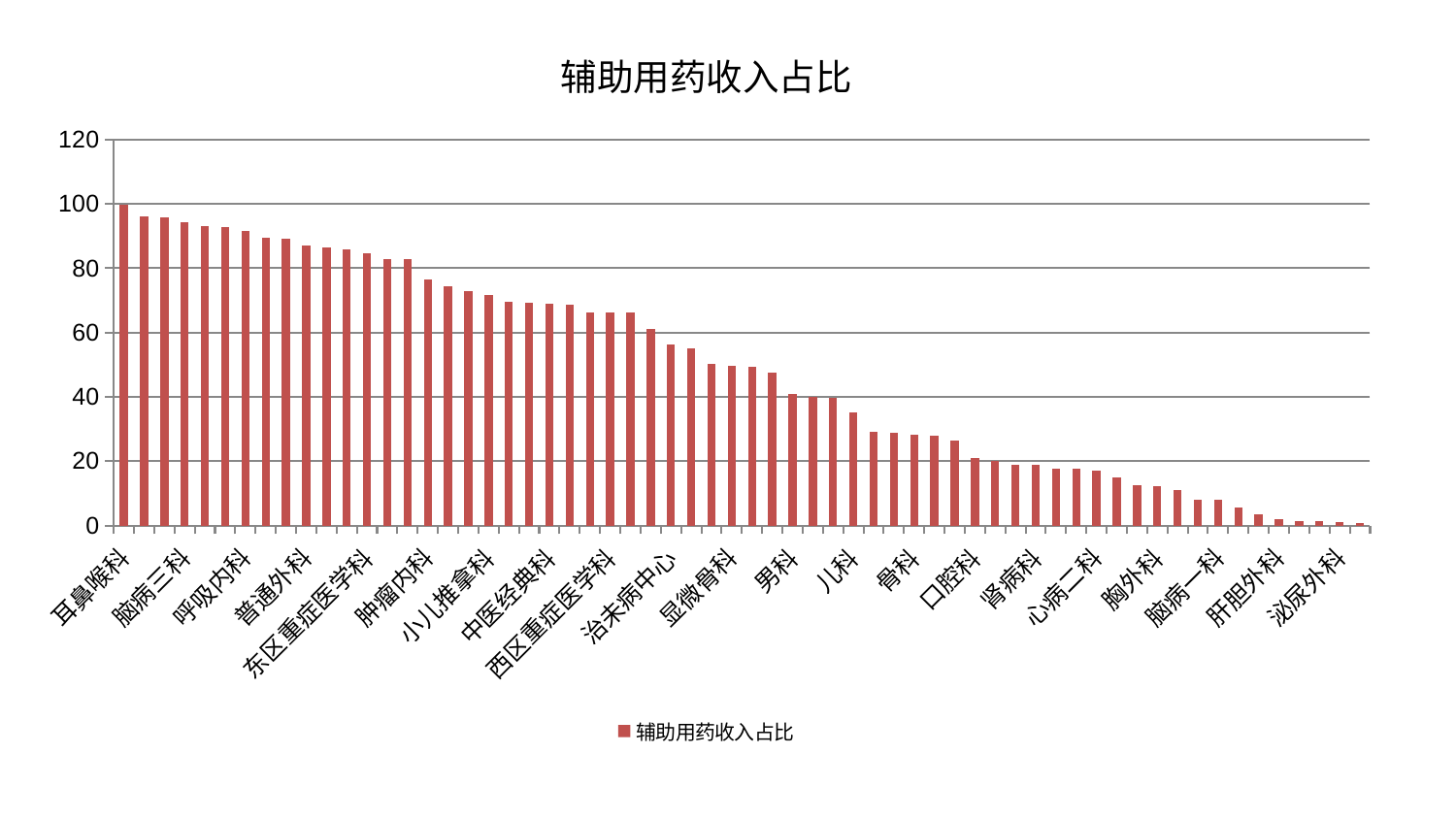

### Chart: 辅助用药收入占比

| Category | 辅助用药收入占比 |
|---|---|
| 耳鼻喉科 | 99.69274110338695 |
| 心病四科 | 96.03843465992401 |
| 妇科妇二科合并 | 95.79072539866198 |
| 脑病三科 | 94.43742823243606 |
| 中医外治中心 | 92.9916564735541 |
| 小儿骨科 | 92.68664710905618 |
| 呼吸内科 | 91.64205335137865 |
| 创伤骨科 | 89.54887121645443 |
| 心病三科 | 89.28034231178992 |
| 普通外科 | 87.07464952807054 |
| 肝病科 | 86.32098240966688 |
| 眼科 | 85.71503376222809 |
| 东区重症医学科 | 84.70283519946793 |
| 身心医学科 | 82.97740607355848 |
| 东区肾病科 | 82.81311438489323 |
| 肿瘤内科 | 76.43453212888372 |
| 脊柱骨科 | 74.50562587351254 |
| 心病一科 | 72.75683902270815 |
| 小儿推拿科 | 71.70077638999044 |
| 神经内科 | 69.44068021686928 |
| 肛肠科 | 69.18692006765632 |
| 中医经典科 | 69.05804578181873 |
| 乳腺甲状腺外科 | 68.7685598152439 |
| 心血管内科 | 66.38601654328598 |
| 西区重症医学科 | 66.25341886151608 |
| 关节骨科 | 66.23737160075424 |
| 风湿病科 | 61.20139836315111 |
| 治未病中心 | 56.298133646443404 |
| 微创骨科 | 54.97744507097073 |
| 妇二科 | 50.38059257962462 |
| 显微骨科 | 49.614922685191985 |
| 血液科 | 49.439132934975596 |
| 综合内科 | 47.41903031651922 |
| 男科 | 41.002801459320516 |
| 推拿科 | 39.85713050353401 |
| 产科 | 39.59530886813527 |
| 儿科 | 35.09358188050611 |
| 重症医学科 | 29.073390642618115 |
| 美容皮肤科 | 28.914737328802076 |
| 骨科 | 28.243809518745167 |
| 脾胃科消化科合并 | 27.84389864656287 |
| 康复科 | 26.46999606844811 |
| 口腔科 | 20.934677784386913 |
| 运动损伤骨科 | 19.954889233438532 |
| 神经外科 | 18.81086997747183 |
| 肾病科 | 18.713231300646793 |
| 妇科 | 17.753218304623953 |
| 皮肤科 | 17.726828895447298 |
| 心病二科 | 17.13289333523913 |
| 医院 | 14.866475573649263 |
| 周围血管科 | 12.562156841174943 |
| 胸外科 | 12.239900018962269 |
| 内分泌科 | 11.127316691763145 |
| 肾脏内科 | 8.030733899513653 |
| 脑病一科 | 7.947668487497883 |
| 脾胃病科 | 5.518673957623621 |
| 老年医学科 | 3.4850179901721345 |
| 肝胆外科 | 2.1092606896210953 |
| 消化内科 | 1.3364184422114178 |
| 针灸科 | 1.2541005191373467 |
| 泌尿外科 | 0.9976165369020906 |
| 脑病二科 | 0.797671033234959 |
231